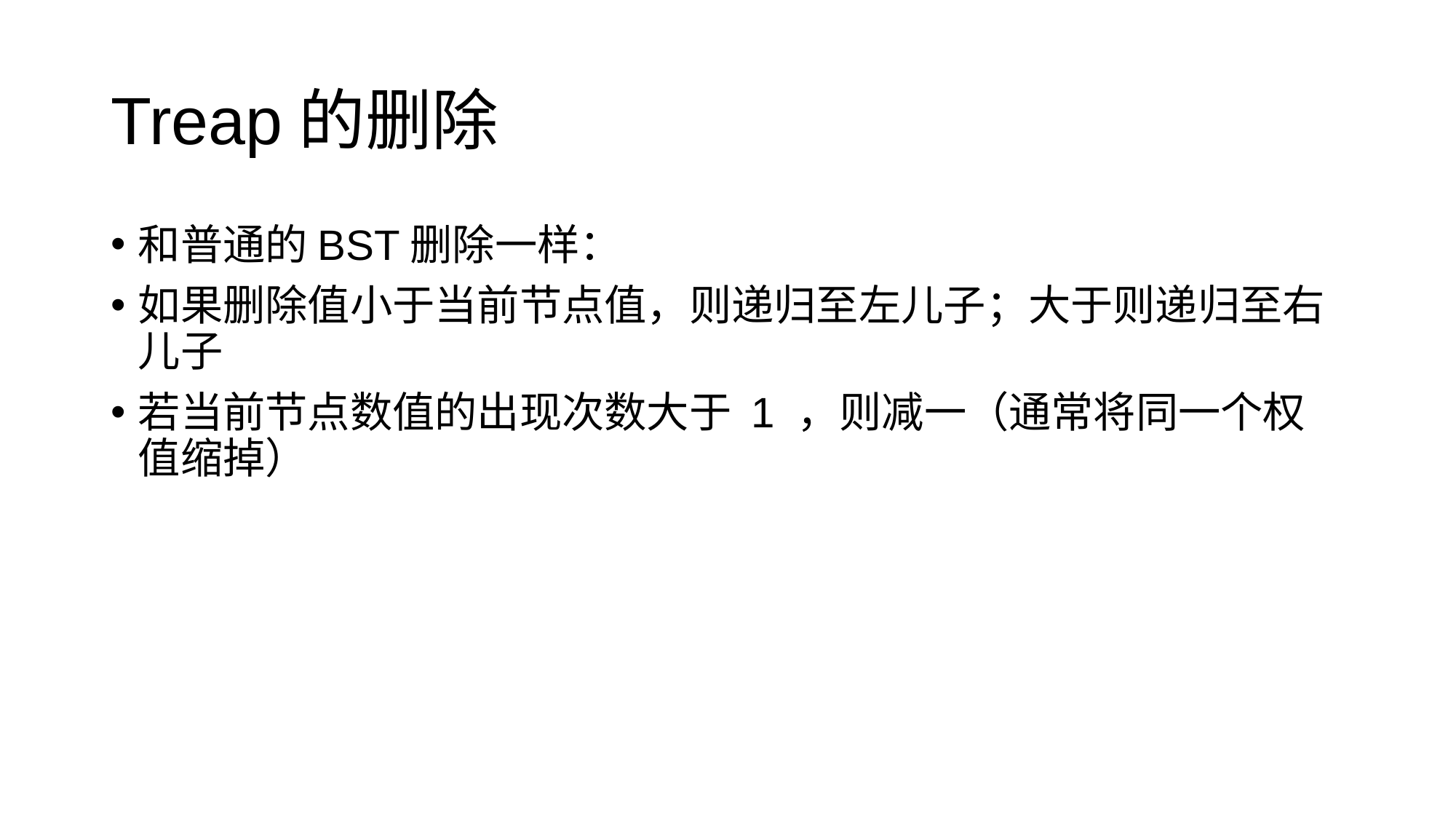

# Treap的删除
和普通的BST删除一样：
如果删除值小于当前节点值，则递归至左儿子；大于则递归至右儿子
若当前节点数值的出现次数大于 1 ，则减一（通常将同一个权值缩掉）